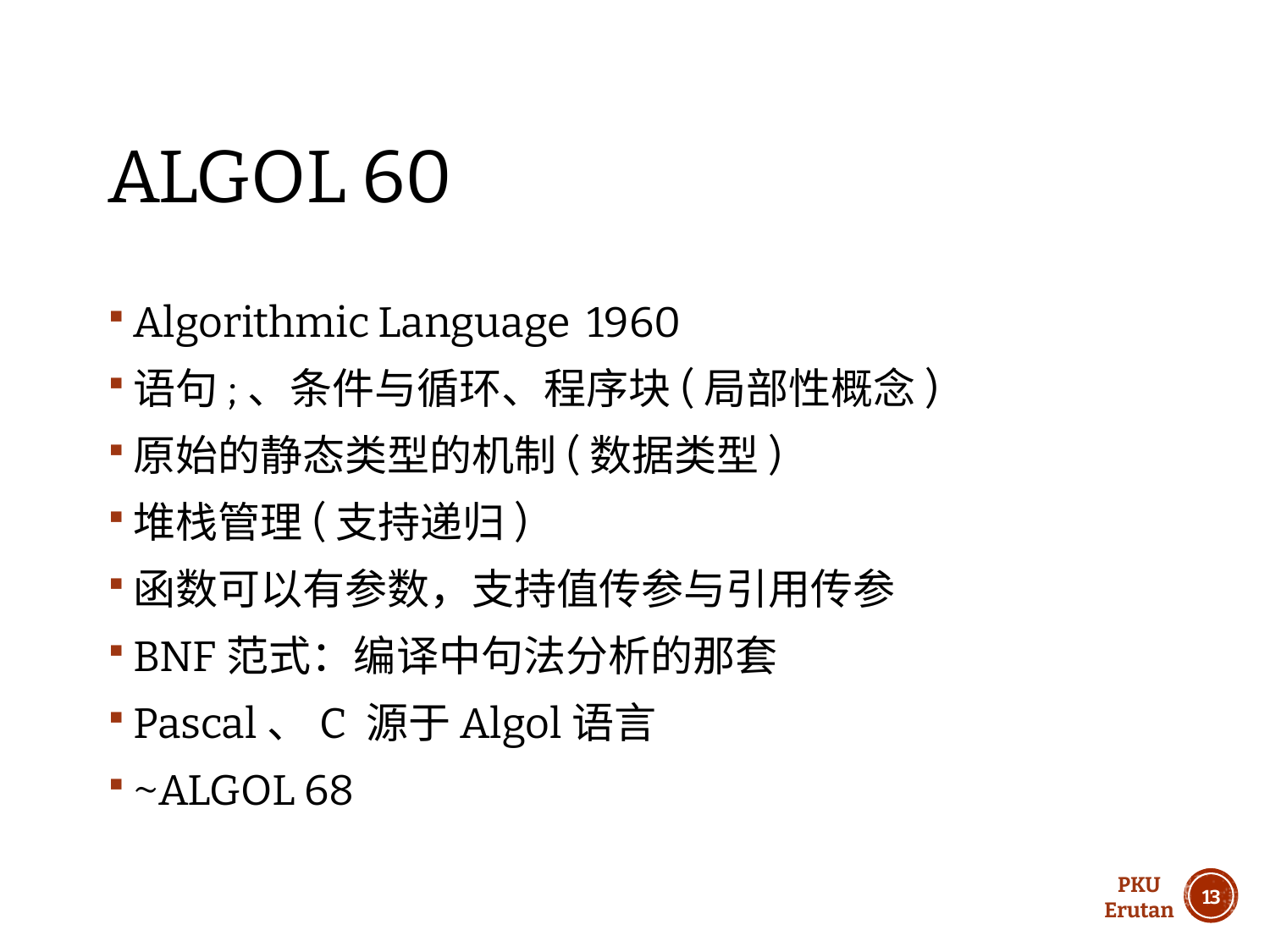

# Algol 60
Algorithmic Language  1960
语句;、条件与循环、程序块(局部性概念)
原始的静态类型的机制(数据类型)
堆栈管理(支持递归)
函数可以有参数，支持值传参与引用传参
BNF范式：编译中句法分析的那套
Pascal、C 源于Algol语言
~ALGOL 68
PKU
Erutan
13